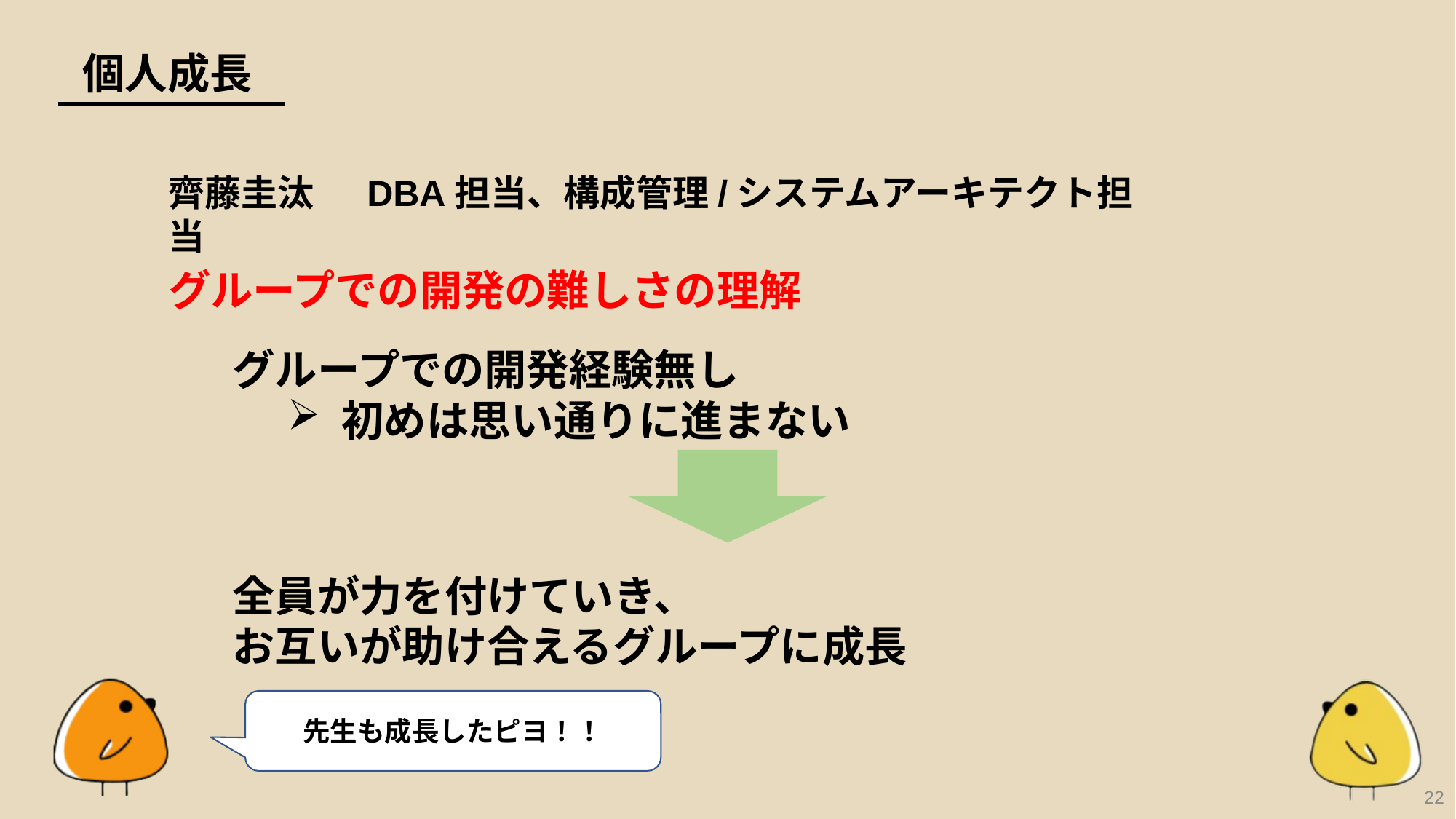

個人成長
齊藤圭汰　 DBA担当、構成管理/システムアーキテクト担当
グループでの開発の難しさの理解
名前　役職
成長した部分
エピソード
グループでの開発経験無し
初めは思い通りに進まない

全員が力を付けていき、
お互いが助け合えるグループに成長
先生も成長したピヨ！！
22